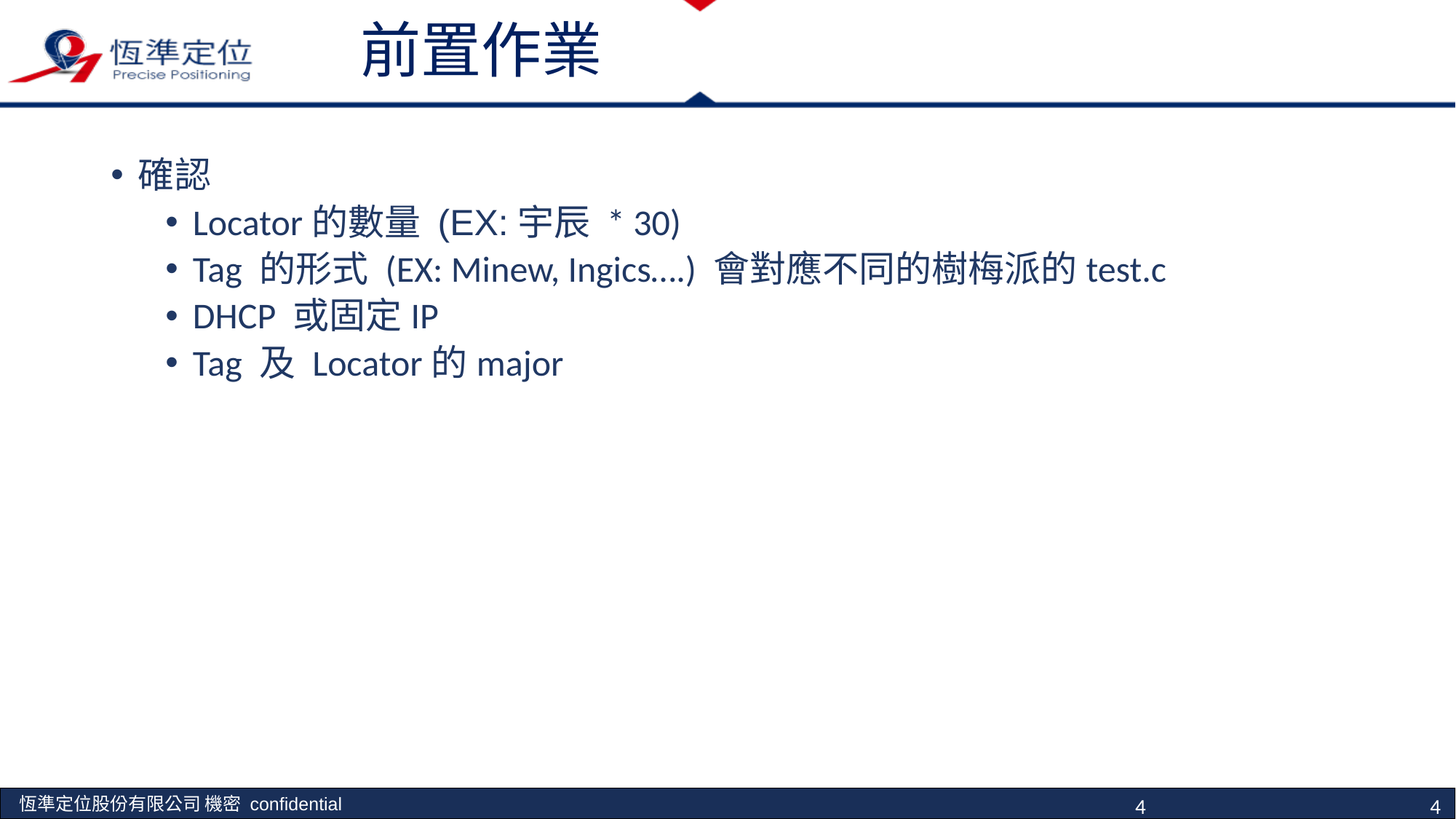

# 前置作業
確認
Locator的數量 (EX:宇辰 * 30)
Tag 的形式 (EX: Minew, Ingics….) 會對應不同的樹梅派的test.c
DHCP 或固定IP
Tag 及 Locator的major
4